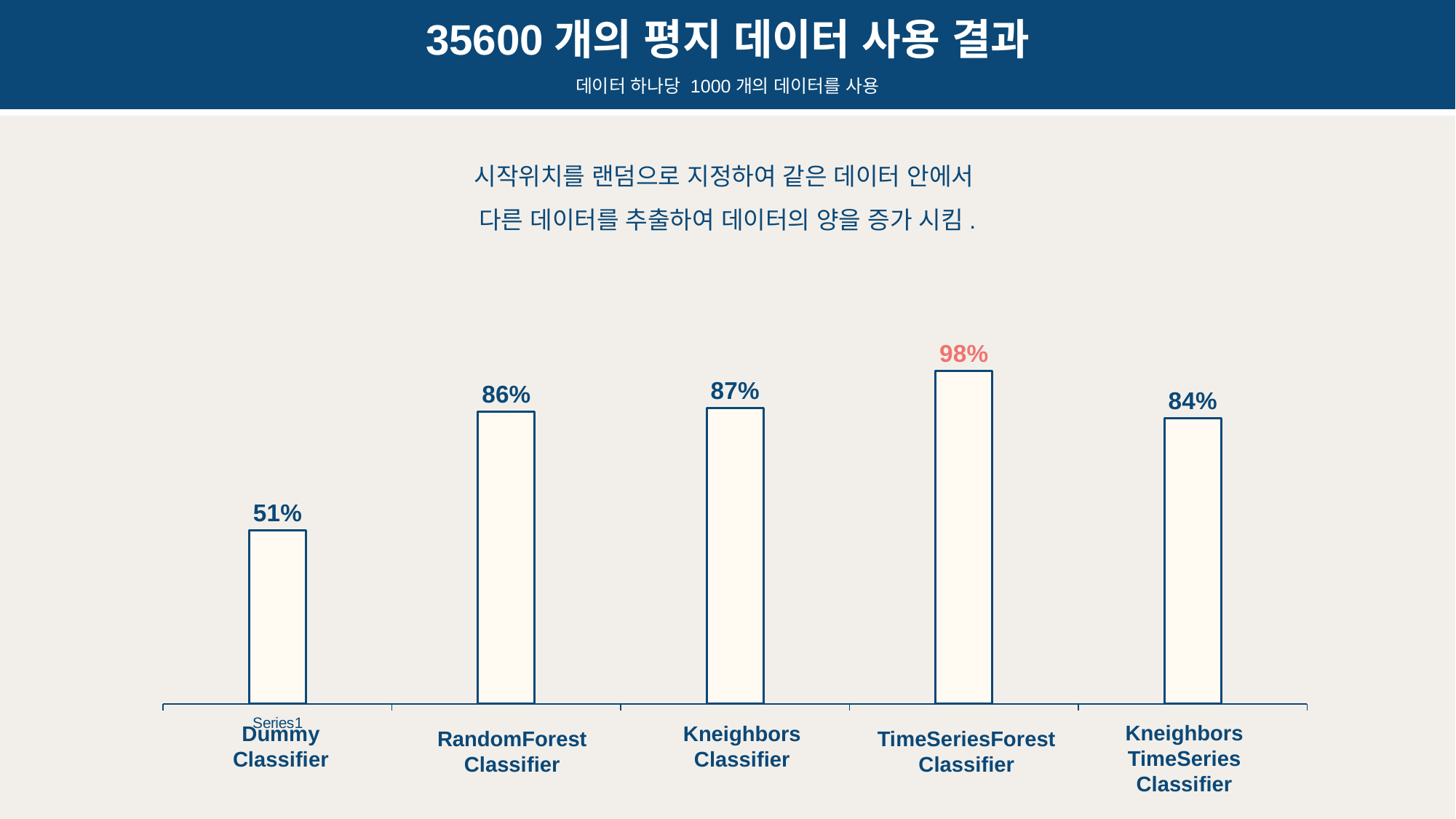

35600개의 평지 데이터 사용 결과
데이터 하나당 1000개의 데이터를 사용
시작위치를 랜덤으로 지정하여 같은 데이터 안에서
다른 데이터를 추출하여 데이터의 양을 증가 시킴.

### Chart

| Category | walk |
|---|---|
|  | 0.51 |
|  | 0.86 |
|  | 0.87 |
|  | 0.98 |
|  | 0.84 |
Kneighbors
TimeSeries
Classifier
Dummy
Classifier
Kneighbors
Classifier
RandomForestClassifier
TimeSeriesForestClassifier